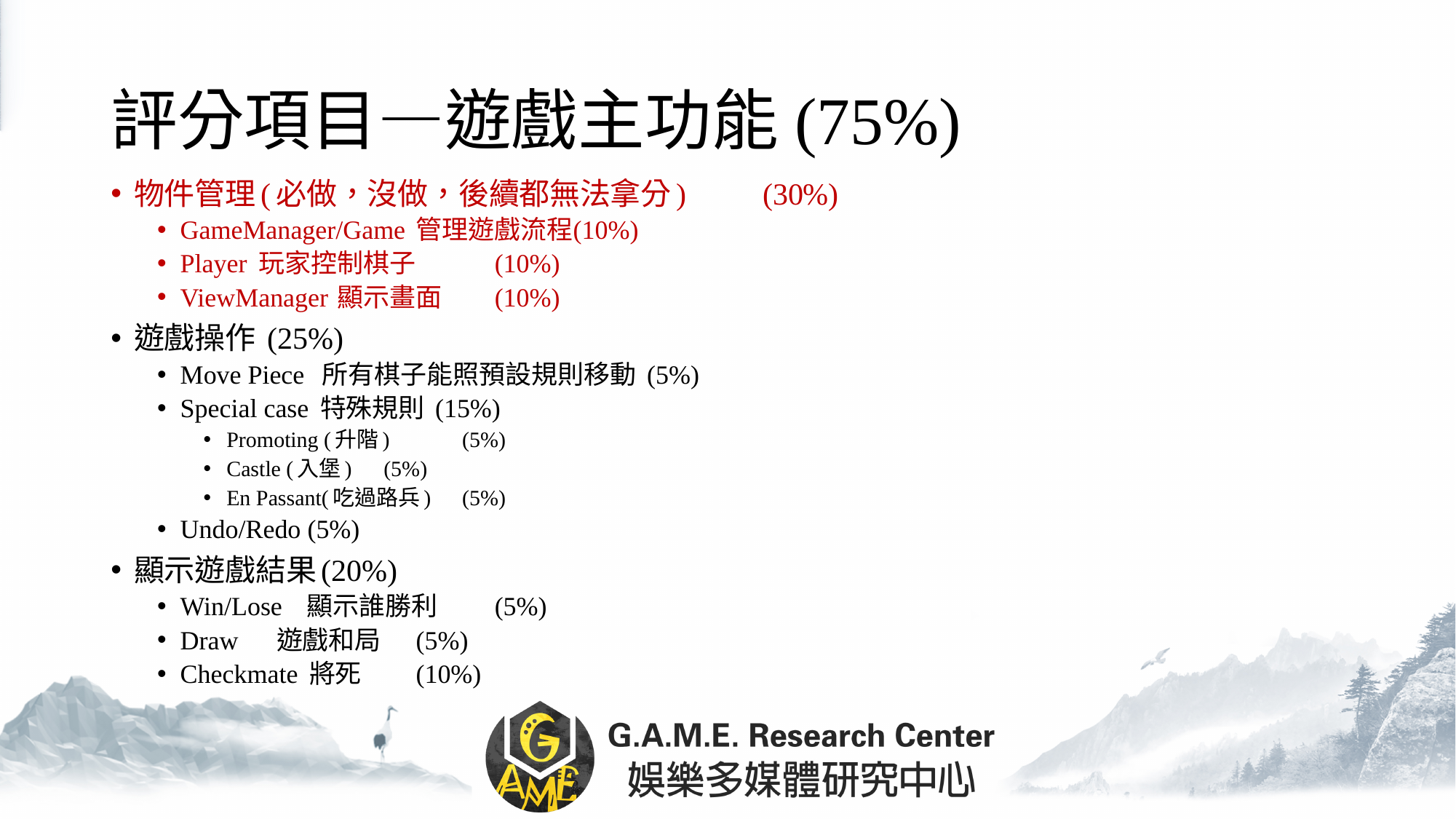

# 評分項目―遊戲主功能(75%)
物件管理(必做，沒做，後續都無法拿分)	(30%)
GameManager/Game 	管理遊戲流程	(10%)
Player			玩家控制棋子	(10%)
ViewManager		顯示畫面	(10%)
遊戲操作 (25%)
Move Piece  所有棋子能照預設規則移動 (5%)
Special case 特殊規則 (15%)
Promoting (升階)	(5%)
Castle (入堡)		(5%)
En Passant(吃過路兵) 	(5%)
Undo/Redo (5%)
顯示遊戲結果(20%)
Win/Lose   顯示誰勝利	(5%)
Draw	  遊戲和局	(5%)
Checkmate 將死		(10%)